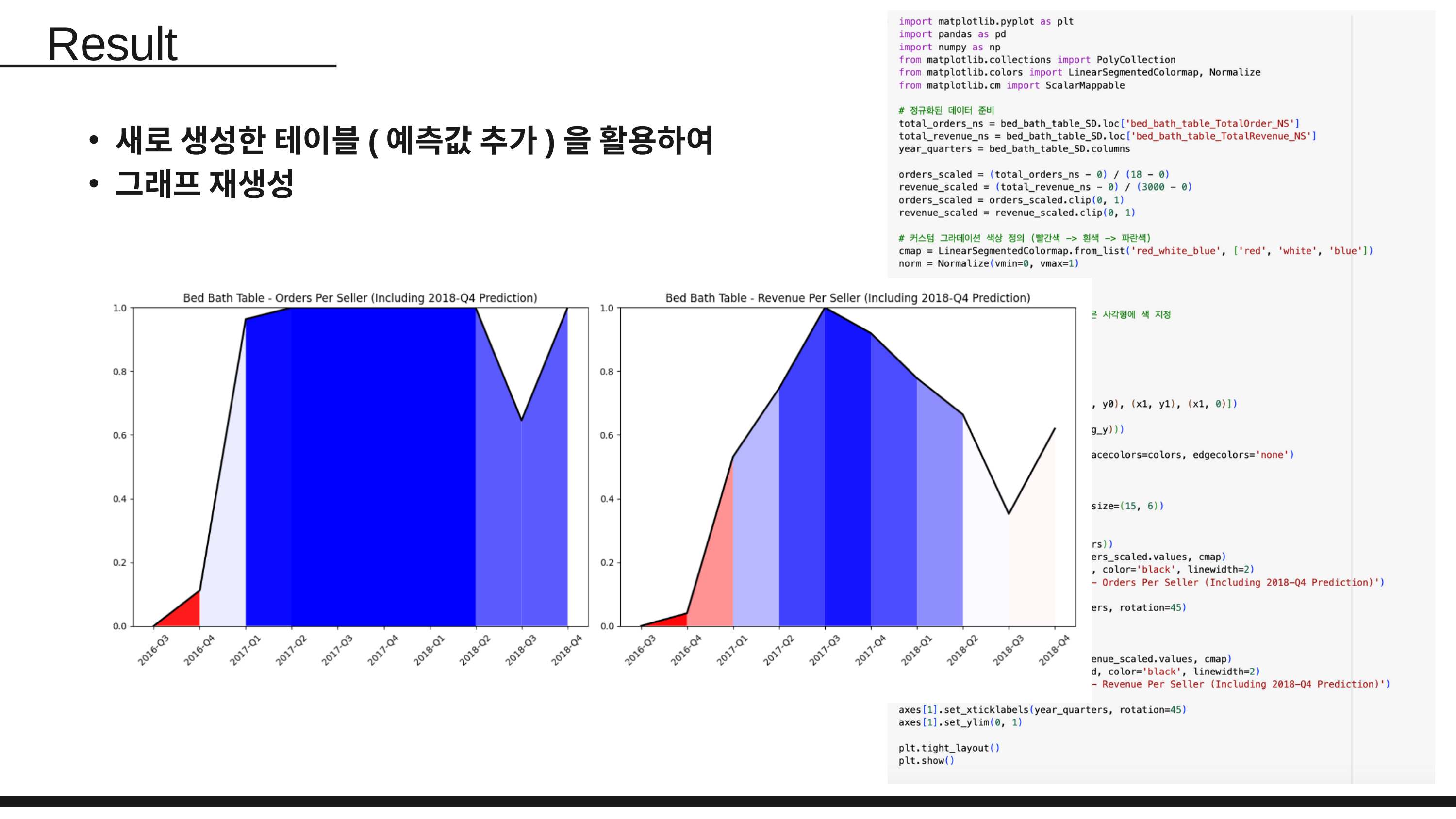

Result

새로 생성한 테이블(예측값 추가)을 활용하여
그래프 재생성